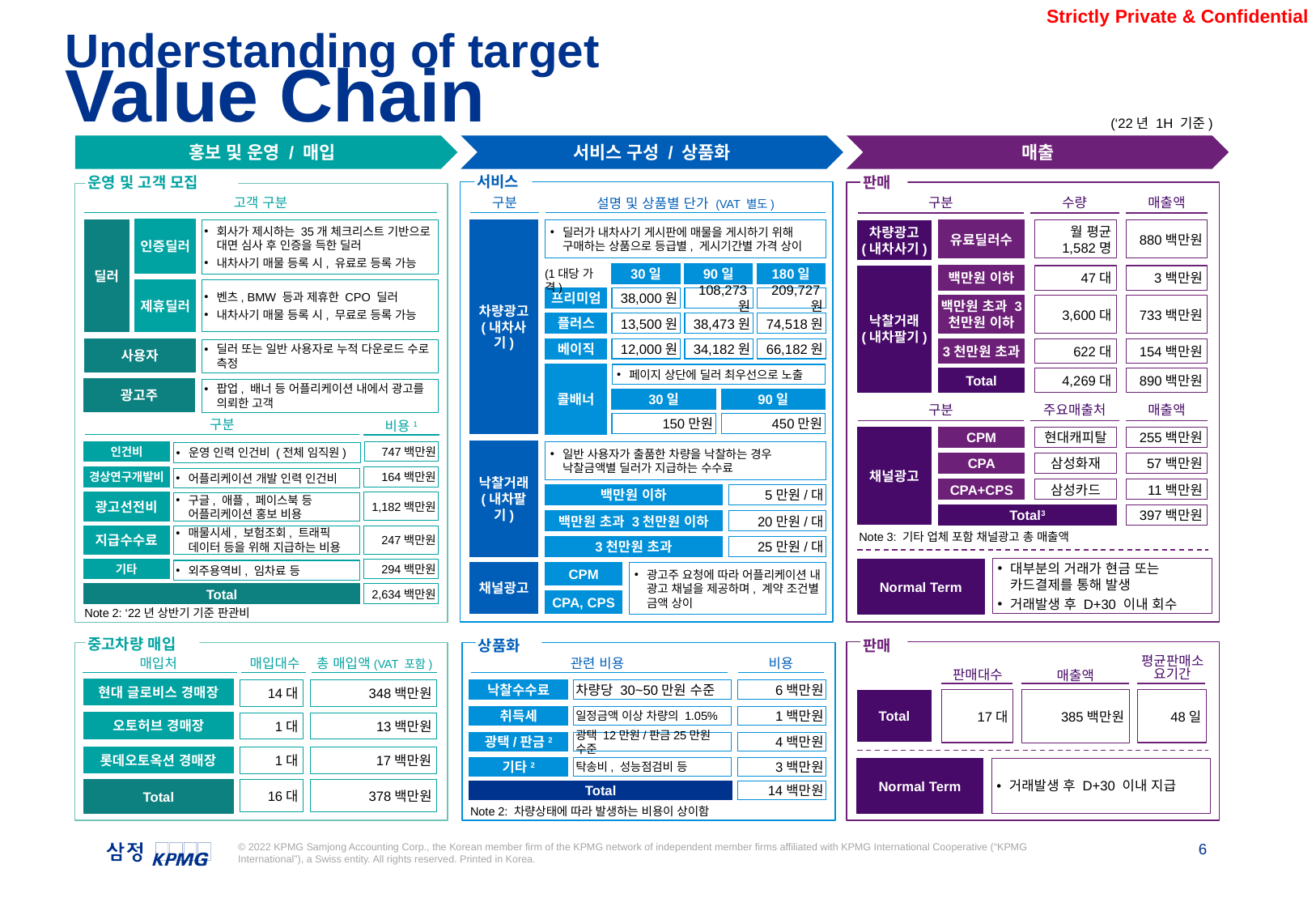

Understanding of target
Value Chain
(‘22년 1H 기준)
홍보 및 운영 / 매입
서비스 구성 / 상품화
매출

운영 및 고객 모집
판매
서비스

구분
수량
매출액
고객 구분
구분
설명 및 상품별 단가 (VAT 별도)
인증딜러
회사가 제시하는 35개 체크리스트 기반으로 대면 심사 후 인증을 득한 딜러
내차사기 매물 등록 시, 유료로 등록 가능
차량광고
(내차사기)
딜러
딜러가 내차사기 게시판에 매물을 게시하기 위해 구매하는 상품으로 등급별, 게시기간별 가격 상이
유료딜러수
월 평균 1,582명
880백만원
차량광고
(내차사기)
30일
90일
180일
백만원 이하
47대
3백만원
낙찰거래
(내차팔기)
(1대당 가격)
제휴딜러
벤츠, BMW 등과 제휴한 CPO 딜러
내차사기 매물 등록 시, 무료로 등록 가능
프리미엄
38,000원
108,273원
209,727원
백만원 초과 3천만원 이하
3,600대
733백만원
플러스
13,500원
38,473원
74,518원
베이직
12,000원
34,182원
66,182원
사용자
3천만원 초과
622대
154백만원
딜러 또는 일반 사용자로 누적 다운로드 수로 측정
콜배너
페이지 상단에 딜러 최우선으로 노출
Total
4,269대
890백만원
광고주
팝업, 배너 등 어플리케이션 내에서 광고를 의뢰한 고객
30일
90일
구분
주요매출처
매출액
구분
150만원
450만원
비용1
CPM
현대캐피탈
255백만원
채널광고
낙찰거래
(내차팔기)
일반 사용자가 출품한 차량을 낙찰하는 경우 낙찰금액별 딜러가 지급하는 수수료
인건비
747백만원
운영 인력 인건비 (전체 임직원)
CPA
삼성화재
57백만원
경상연구개발비
164백만원
어플리케이션 개발 인력 인건비
CPA+CPS
삼성카드
11백만원
백만원 이하
5만원/대
1,182백만원
광고선전비
구글, 애플, 페이스북 등 어플리케이션 홍보 비용
Total3
397백만원
백만원 초과 3천만원 이하
20만원/대
247백만원
지급수수료
매물시세, 보험조회, 트래픽 데이터 등을 위해 지급하는 비용
Note 3: 기타 업체 포함 채널광고 총 매출액
3천만원 초과
25만원/대
대부분의 거래가 현금 또는 카드결제를 통해 발생
거래발생 후 D+30 이내 회수
Normal Term
기타
294백만원
외주용역비, 임차료 등
채널광고
CPM
광고주 요청에 따라 어플리케이션 내 광고 채널을 제공하며, 계약 조건별 금액 상이
Total
2,634백만원
CPA, CPS
Note 2: ‘22년 상반기 기준 판관비
중고차량 매입
상품화
판매

매입처
총 매입액(VAT 포함)
관련 비용
비용
매입대수
평균판매소요기간
판매대수
매출액
현대 글로비스 경매장
낙찰수수료
차량당 30~50만원 수준
6백만원
14대
348백만원
385백만원
17대
48일
Total
취득세
일정금액 이상 차량의 1.05%
1백만원
오토허브 경매장
1대
13백만원
광택/판금2
광택 12만원/판금25만원 수준
4백만원
롯데오토옥션 경매장
1대
17백만원
기타2
탁송비, 성능점검비 등
3백만원
거래발생 후 D+30 이내 지급
Normal Term
16대
378백만원
Total
Total
14백만원
Note 2: 차량상태에 따라 발생하는 비용이 상이함